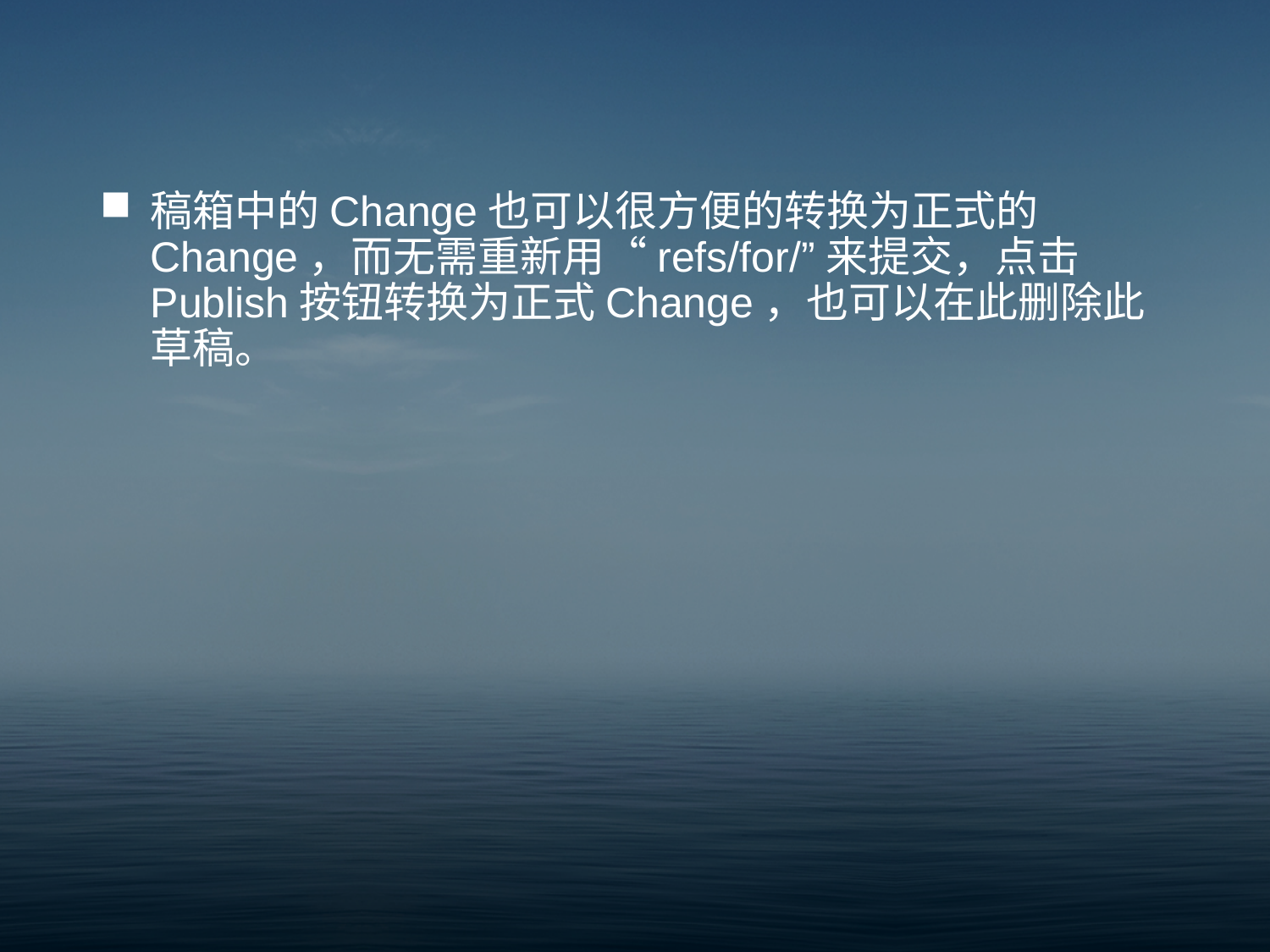

#
稿箱中的Change也可以很方便的转换为正式的Change，而无需重新用“refs/for/”来提交，点击Publish按钮转换为正式Change，也可以在此删除此草稿。